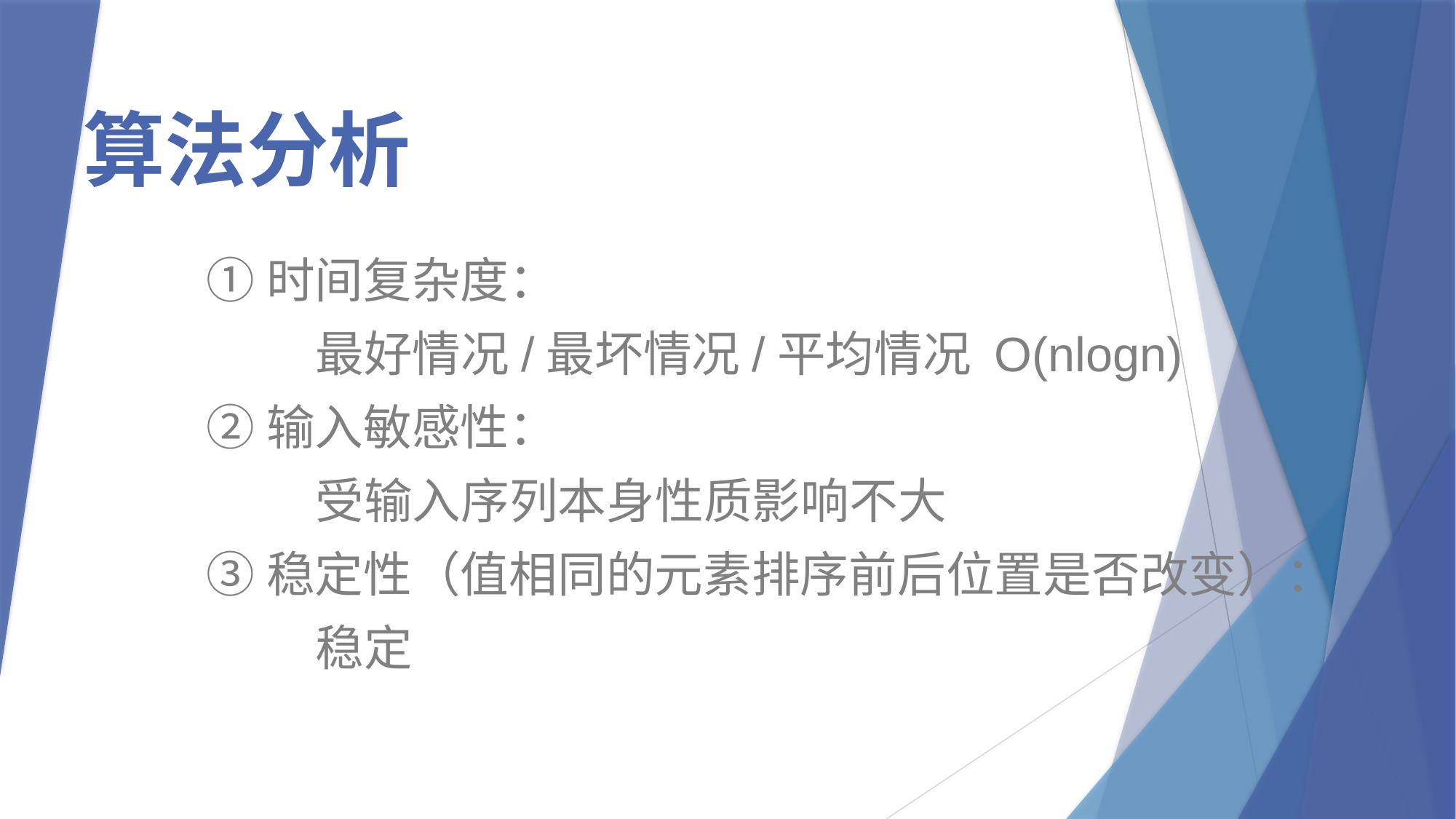

# 算法分析
①时间复杂度：
	最好情况/最坏情况/平均情况 O(nlogn)
②输入敏感性：
	受输入序列本身性质影响不大
③稳定性（值相同的元素排序前后位置是否改变）：
	稳定